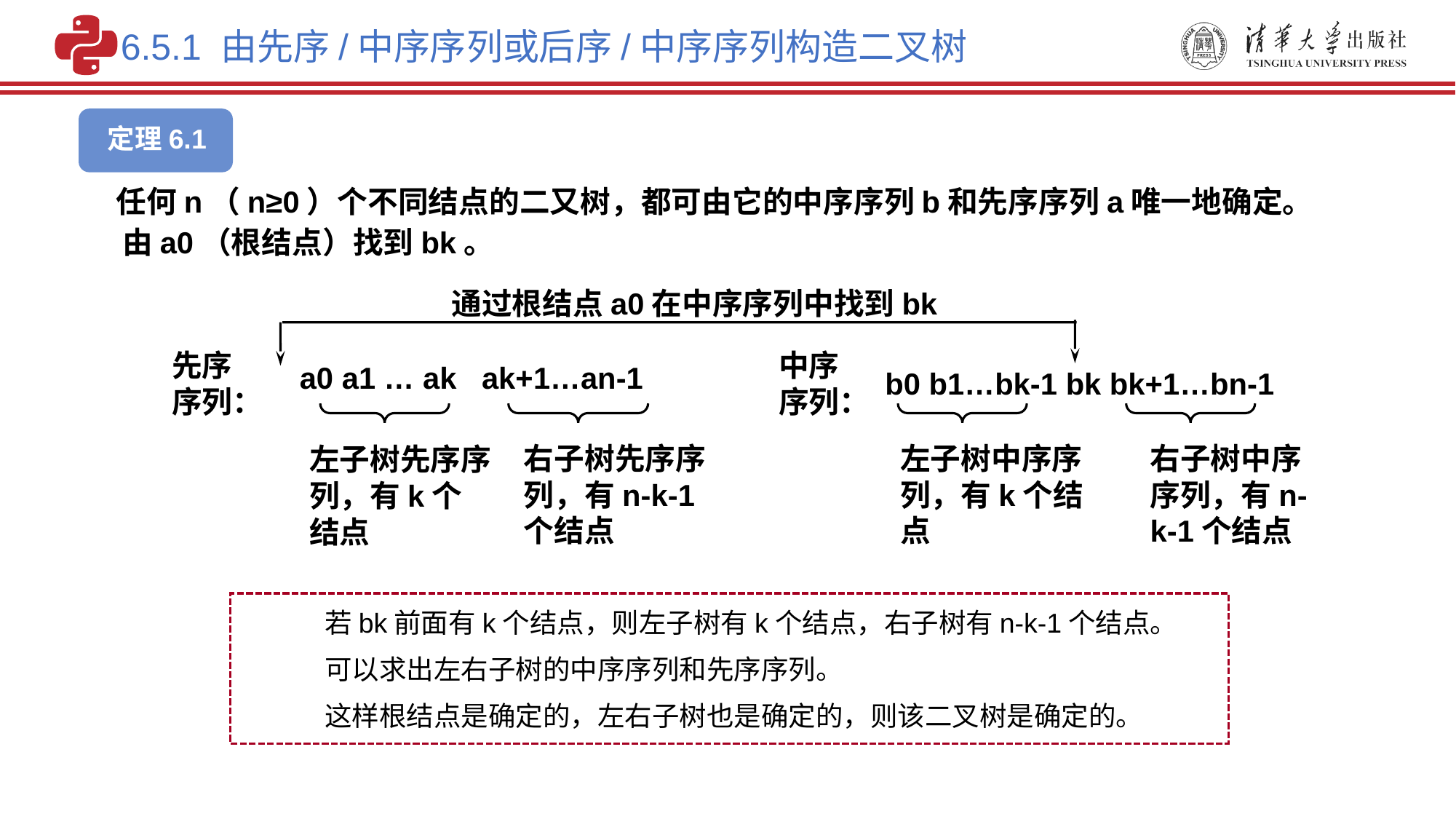

6.5.1 由先序/中序序列或后序/中序序列构造二叉树

定理6.1
    任何n（n≥0）个不同结点的二又树，都可由它的中序序列b和先序序列a唯一地确定。
  由a0（根结点）找到bk。
通过根结点a0在中序序列中找到bk

先序
序列：
中序
序列：

a0 a1 … ak   ak+1…an-1
b0 b1…bk-1 bk bk+1…bn-1
右子树先序序列，有n-k-1个结点
左子树中序序列，有k个结点
右子树中序序列，有n-k-1个结点
左子树先序序列，有k个结点

若bk前面有k个结点，则左子树有k个结点，右子树有n-k-1个结点。
可以求出左右子树的中序序列和先序序列。
这样根结点是确定的，左右子树也是确定的，则该二叉树是确定的。